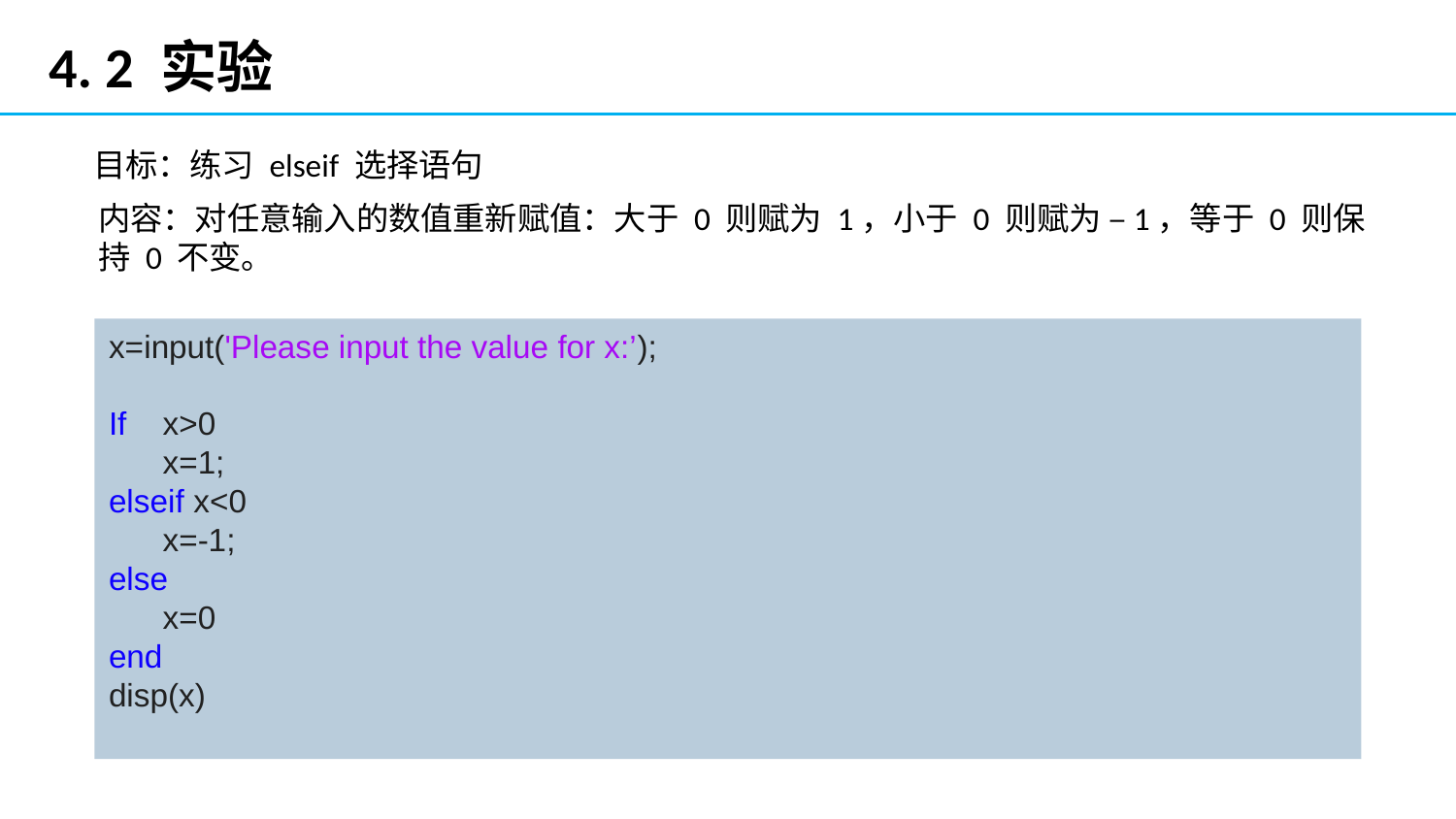

# 4. 2 实验
目标：练习 elseif 选择语句
内容：对任意输入的数值重新赋值：大于 0 则赋为 1，小于 0 则赋为 –1，等于 0 则保持 0 不变。
x=input('Please input the value for x:’);

If    x>0
      x=1;
elseif x<0
      x=-1;
else
      x=0
end
disp(x)